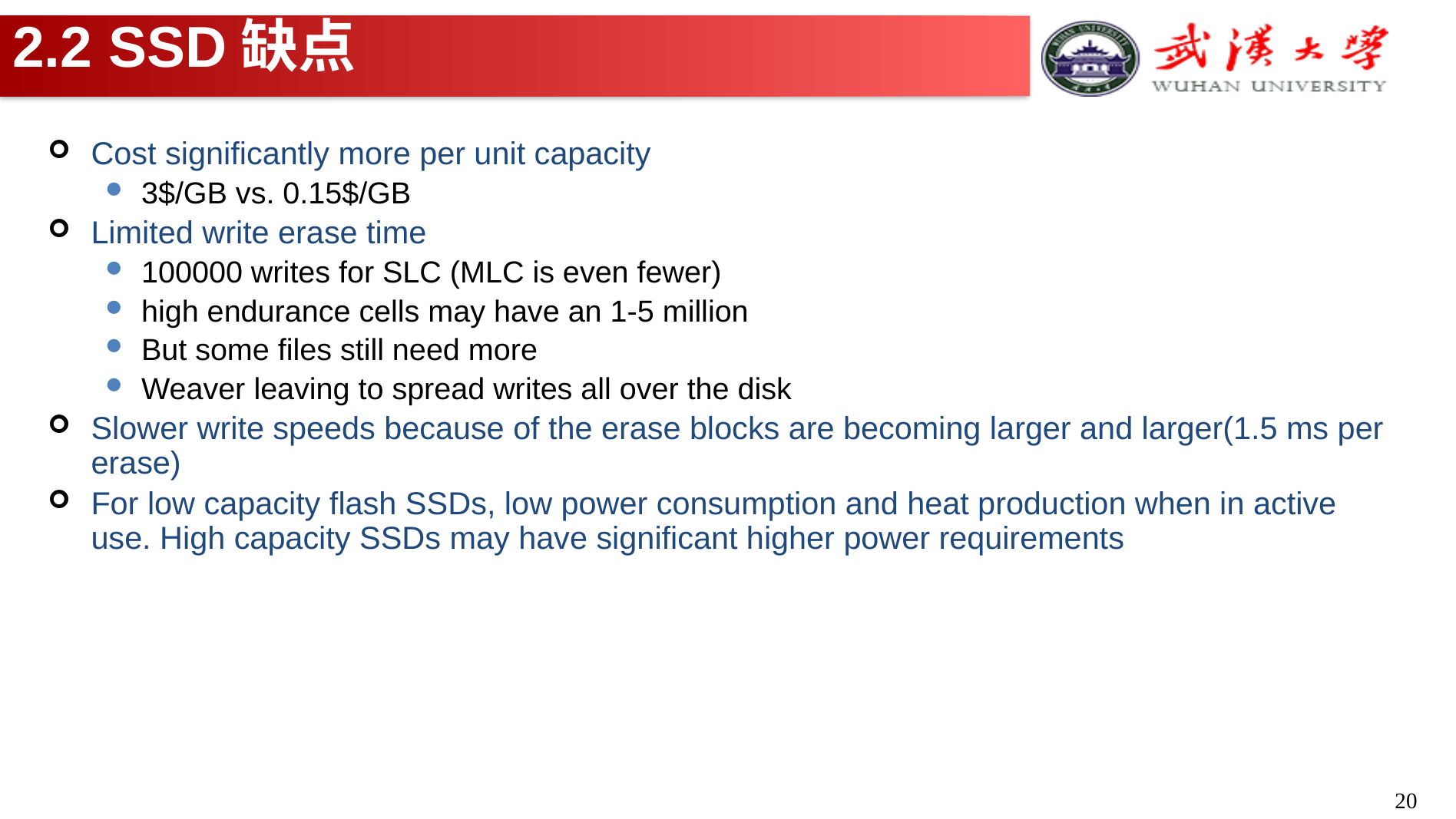

# 2.2 SSD缺点
Cost significantly more per unit capacity
3$/GB vs. 0.15$/GB
Limited write erase time
100000 writes for SLC (MLC is even fewer)
high endurance cells may have an 1-5 million
But some files still need more
Weaver leaving to spread writes all over the disk
Slower write speeds because of the erase blocks are becoming larger and larger(1.5 ms per erase)
For low capacity flash SSDs, low power consumption and heat production when in active use. High capacity SSDs may have significant higher power requirements